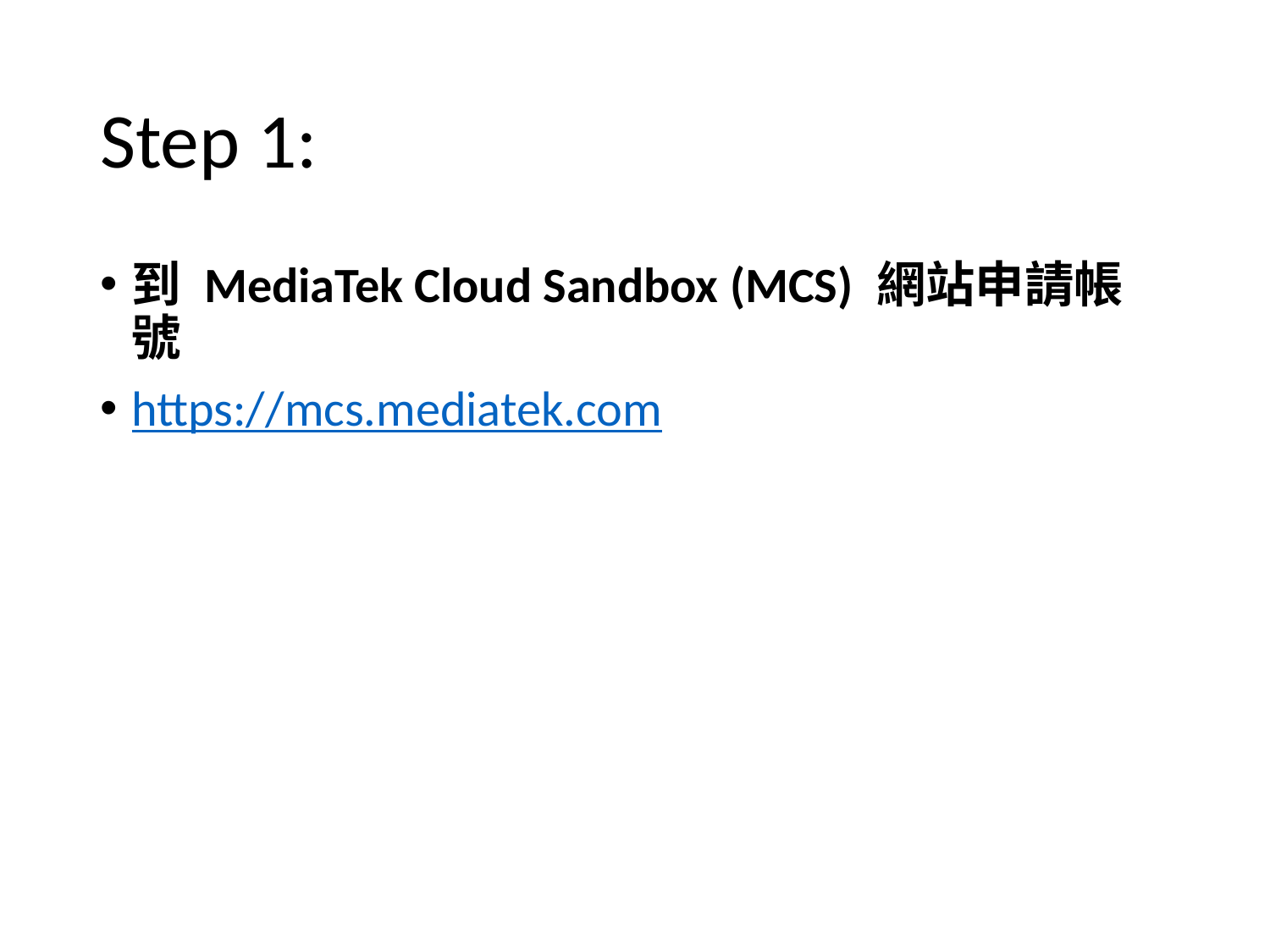

# Step 1:
到 MediaTek Cloud Sandbox (MCS) 網站申請帳號
https://mcs.mediatek.com